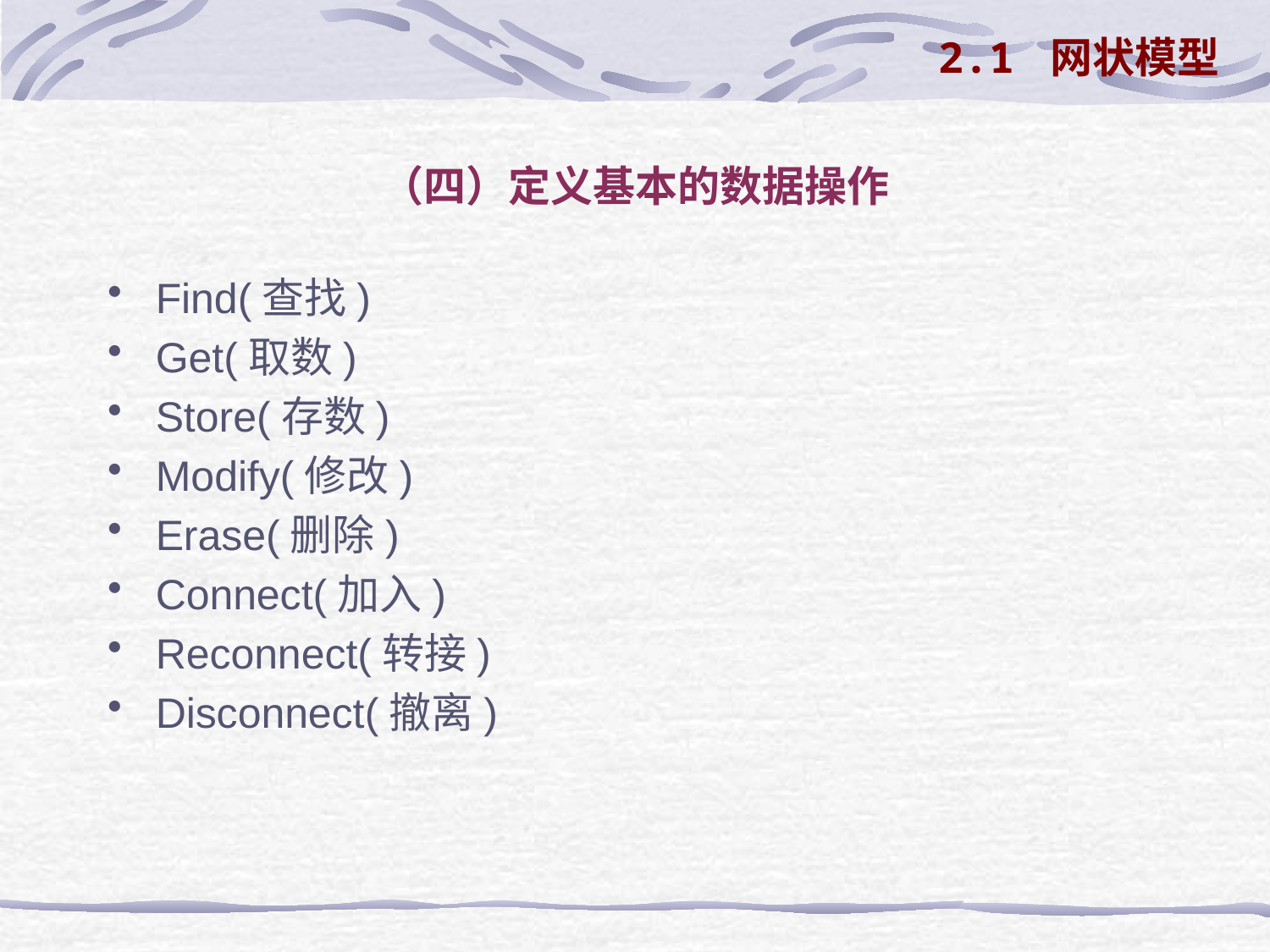

2.1 网状模型
# （四）定义基本的数据操作
Find(查找)
Get(取数)
Store(存数)
Modify(修改)
Erase(删除)
Connect(加入)
Reconnect(转接)
Disconnect(撤离)